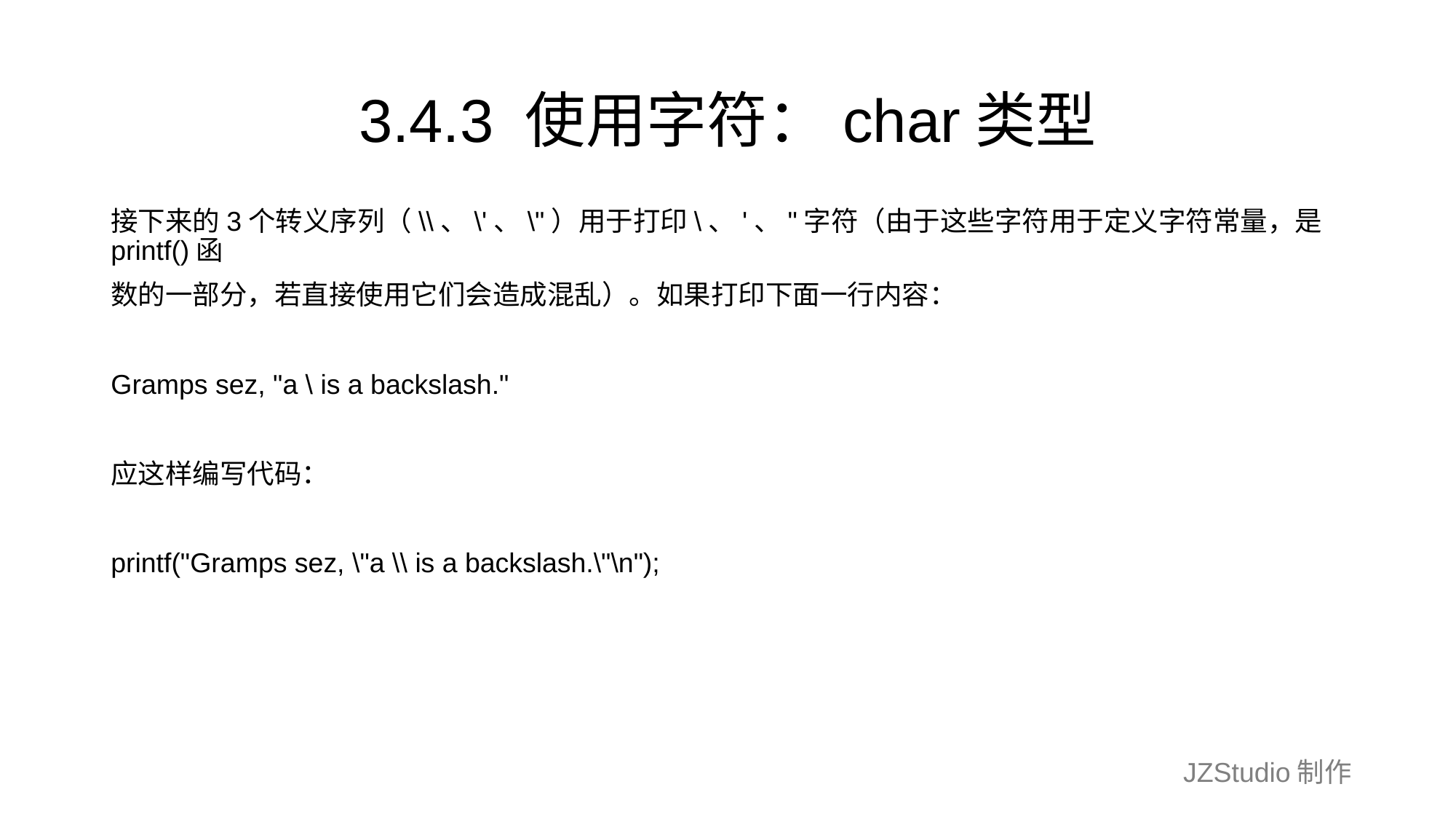

# 3.4.3 使用字符：char类型
接下来的3个转义序列（\\、\'、\"）用于打印\、'、"字符（由于这些字符用于定义字符常量，是printf()函
数的一部分，若直接使用它们会造成混乱）。如果打印下面一行内容：

Gramps sez, "a \ is a backslash."

应这样编写代码：

printf("Gramps sez, \"a \\ is a backslash.\"\n");